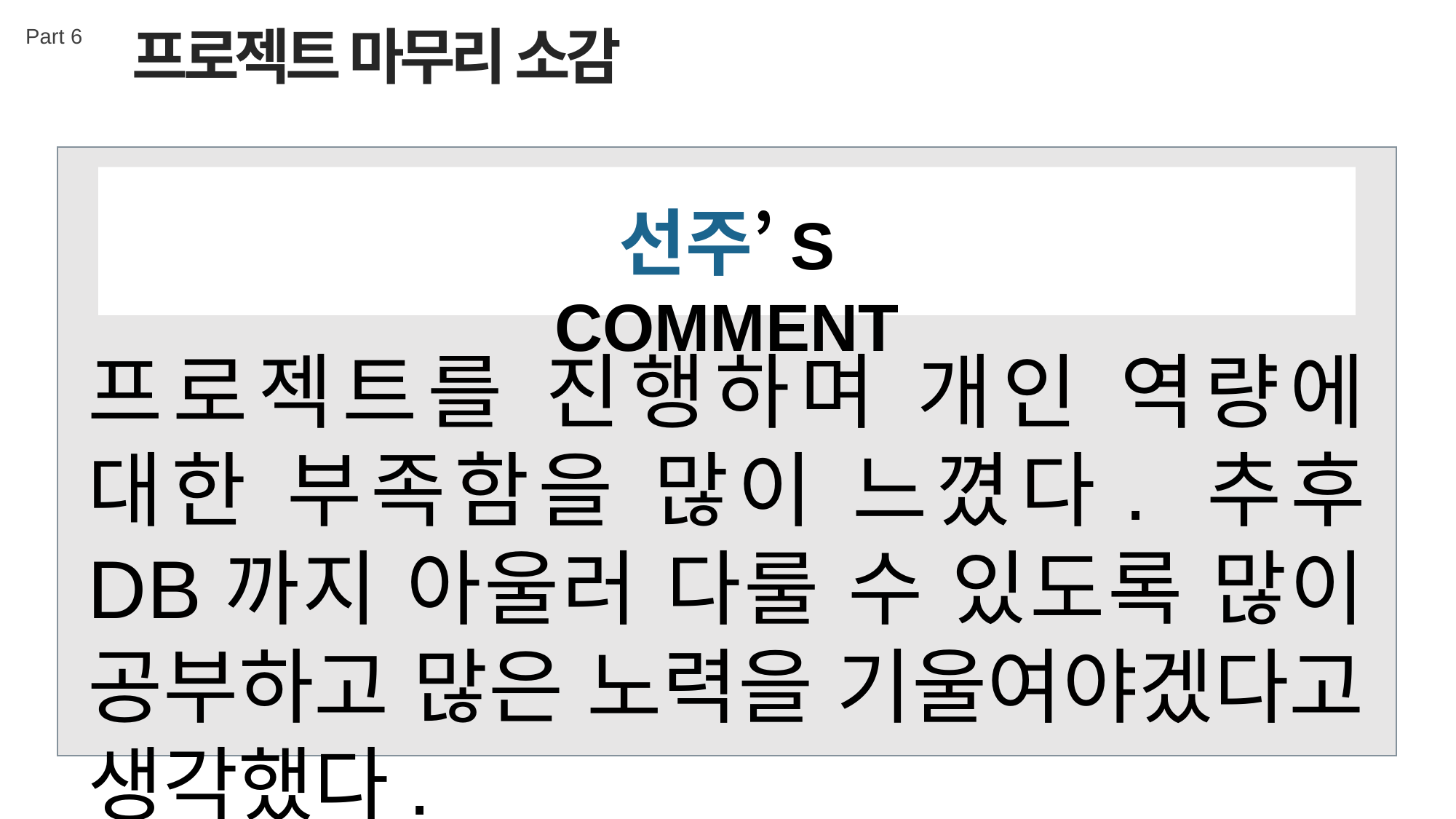

프로젝트 마무리 소감
Part 6

선주’S COMMENT
프로젝트를 진행하며 개인 역량에 대한 부족함을 많이 느꼈다. 추후 DB까지 아울러 다룰 수 있도록 많이 공부하고 많은 노력을 기울여야겠다고 생각했다.